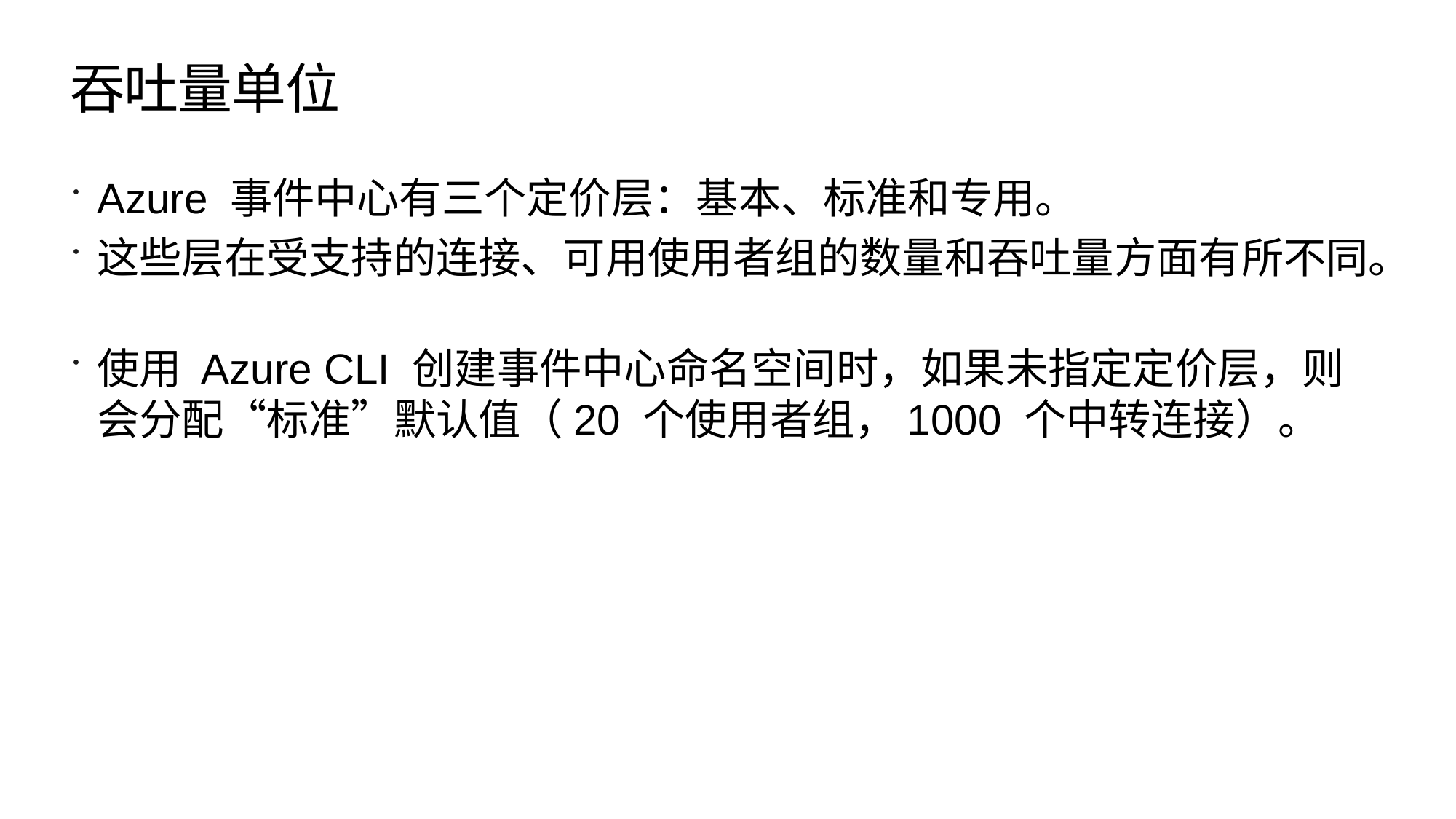

# 吞吐量单位
Azure 事件中心有三个定价层：基本、标准和专用。
这些层在受支持的连接、可用使用者组的数量和吞吐量方面有所不同。
使用 Azure CLI 创建事件中心命名空间时，如果未指定定价层，则会分配“标准”默认值（20 个使用者组，1000 个中转连接）。